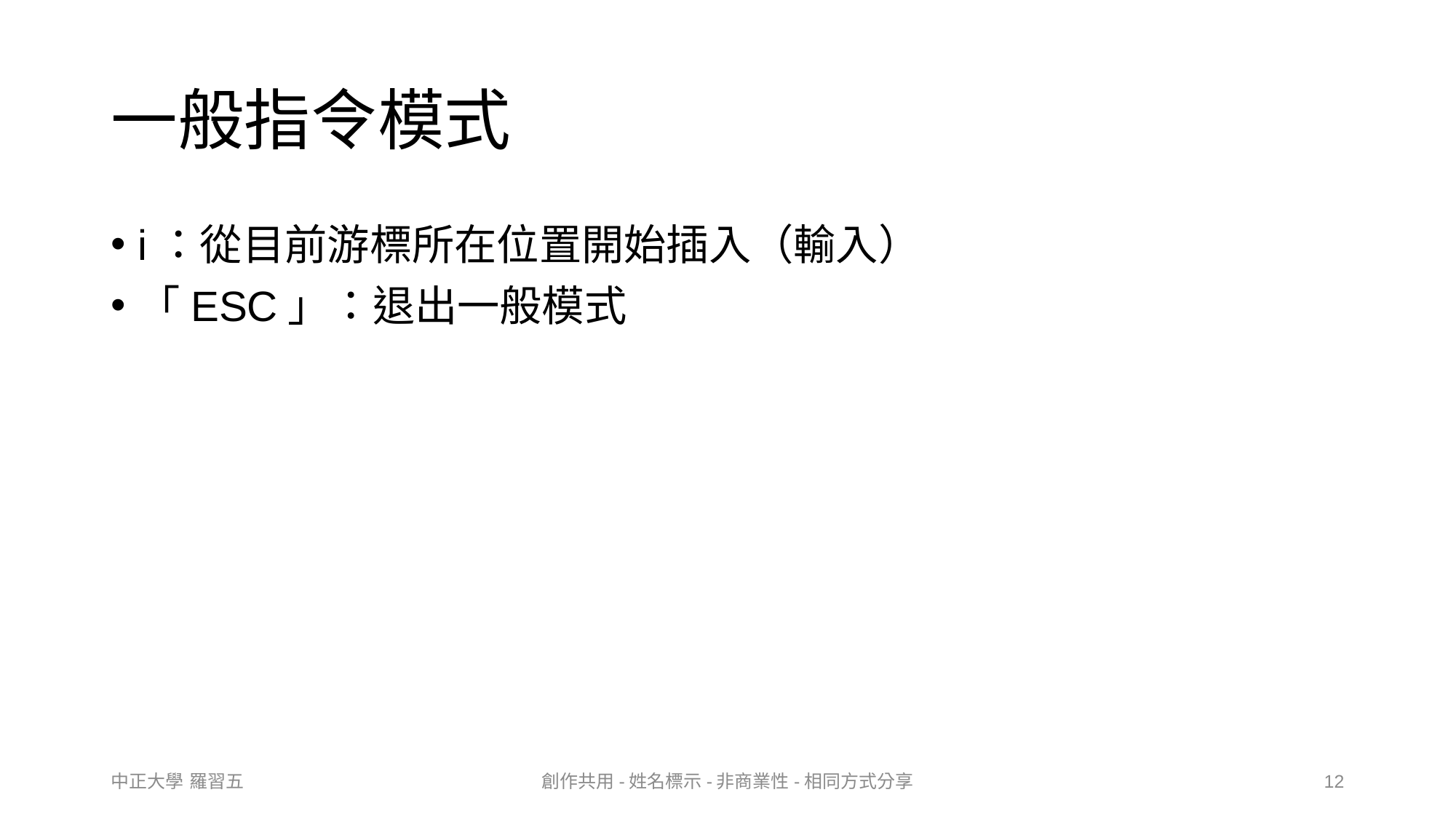

# 一般指令模式
i：從目前游標所在位置開始插入（輸入）
「ESC」：退出一般模式
中正大學 羅習五
創作共用-姓名標示-非商業性-相同方式分享
12